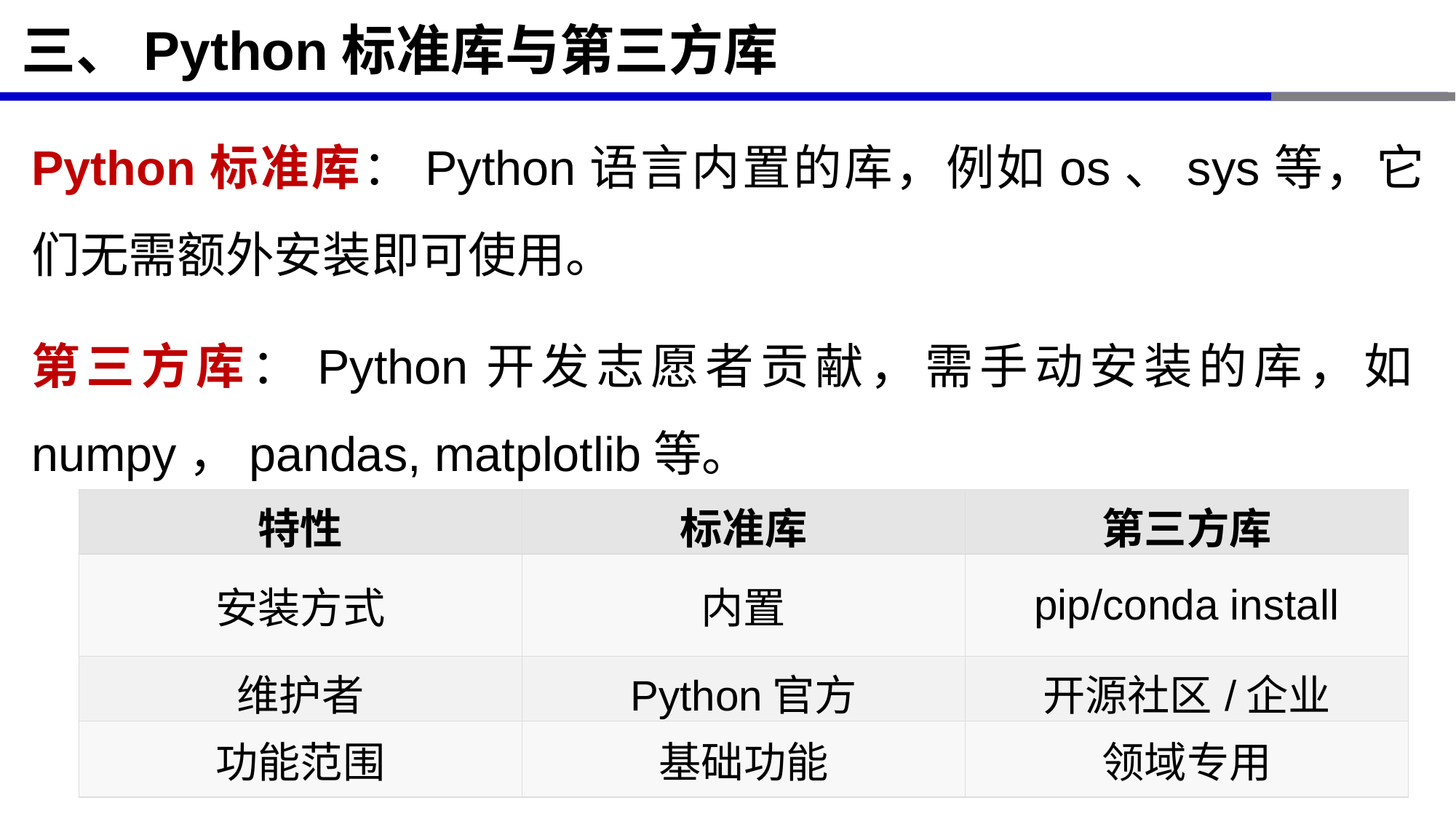

# 三、Python标准库与第三方库
Python标准库：Python语言内置的库，例如os、sys等，它们无需额外安装即可使用。
第三方库：Python开发志愿者贡献，需手动安装的库，如numpy，pandas, matplotlib等。
| 特性 | 标准库 | 第三方库 |
| --- | --- | --- |
| 安装方式 | 内置 | pip/conda install |
| 维护者 | Python官方 | 开源社区/企业 |
| 功能范围 | 基础功能 | 领域专用 |